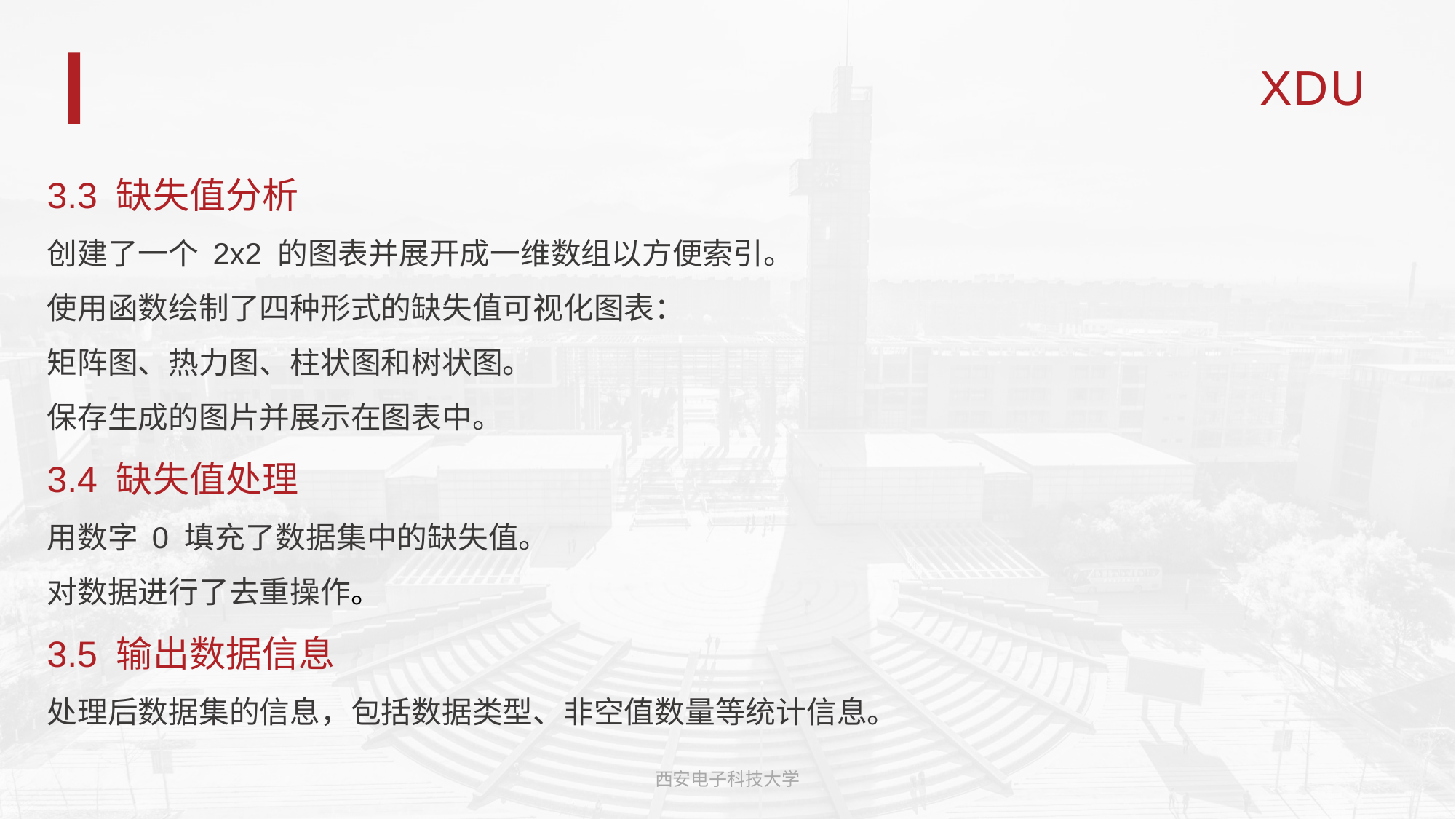

3.3 缺失值分析
创建了一个 2x2 的图表并展开成一维数组以方便索引。
使用函数绘制了四种形式的缺失值可视化图表：
矩阵图、热力图、柱状图和树状图。
保存生成的图片并展示在图表中。
3.4 缺失值处理
用数字 0 填充了数据集中的缺失值。
对数据进行了去重操作。
3.5 输出数据信息
处理后数据集的信息，包括数据类型、非空值数量等统计信息。

西安电子科技大学
8